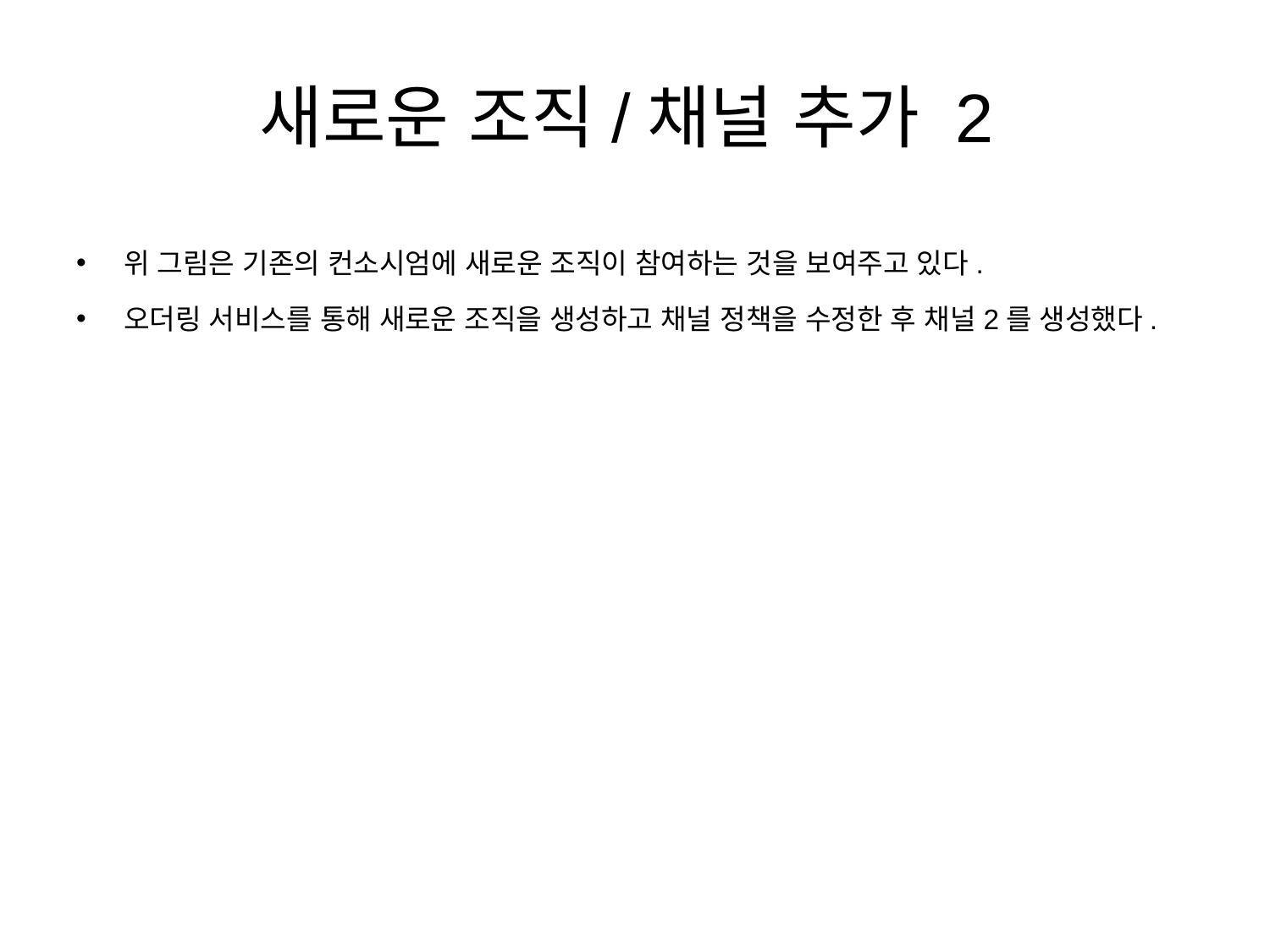

# 새로운 조직/채널 추가 2
위 그림은 기존의 컨소시엄에 새로운 조직이 참여하는 것을 보여주고 있다.
오더링 서비스를 통해 새로운 조직을 생성하고 채널 정책을 수정한 후 채널2를 생성했다.